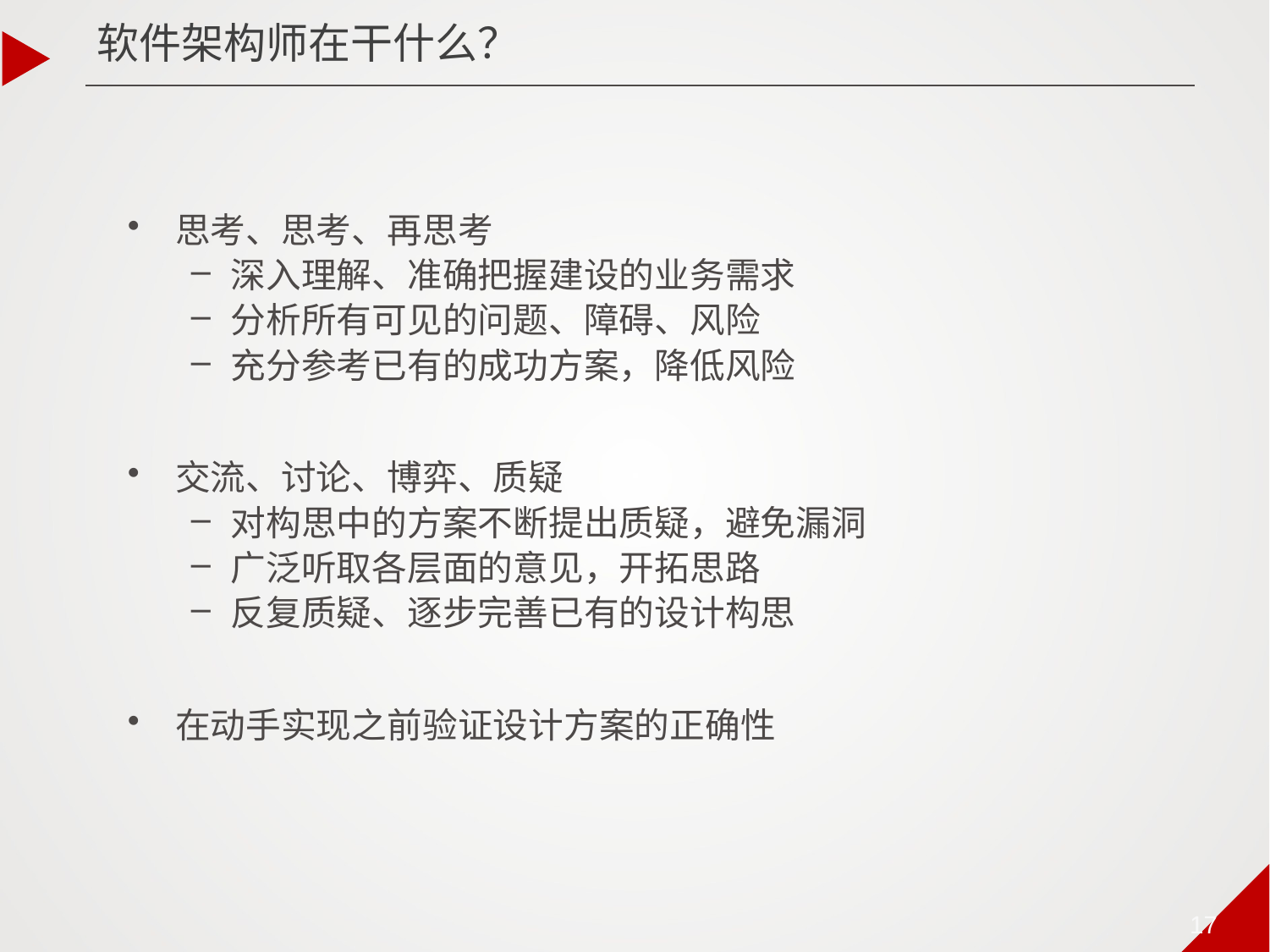

软件架构师在干什么？

思考、思考、再思考
深入理解、准确把握建设的业务需求
分析所有可见的问题、障碍、风险
充分参考已有的成功方案，降低风险

交流、讨论、博弈、质疑
对构思中的方案不断提出质疑，避免漏洞
广泛听取各层面的意见，开拓思路
反复质疑、逐步完善已有的设计构思

在动手实现之前验证设计方案的正确性